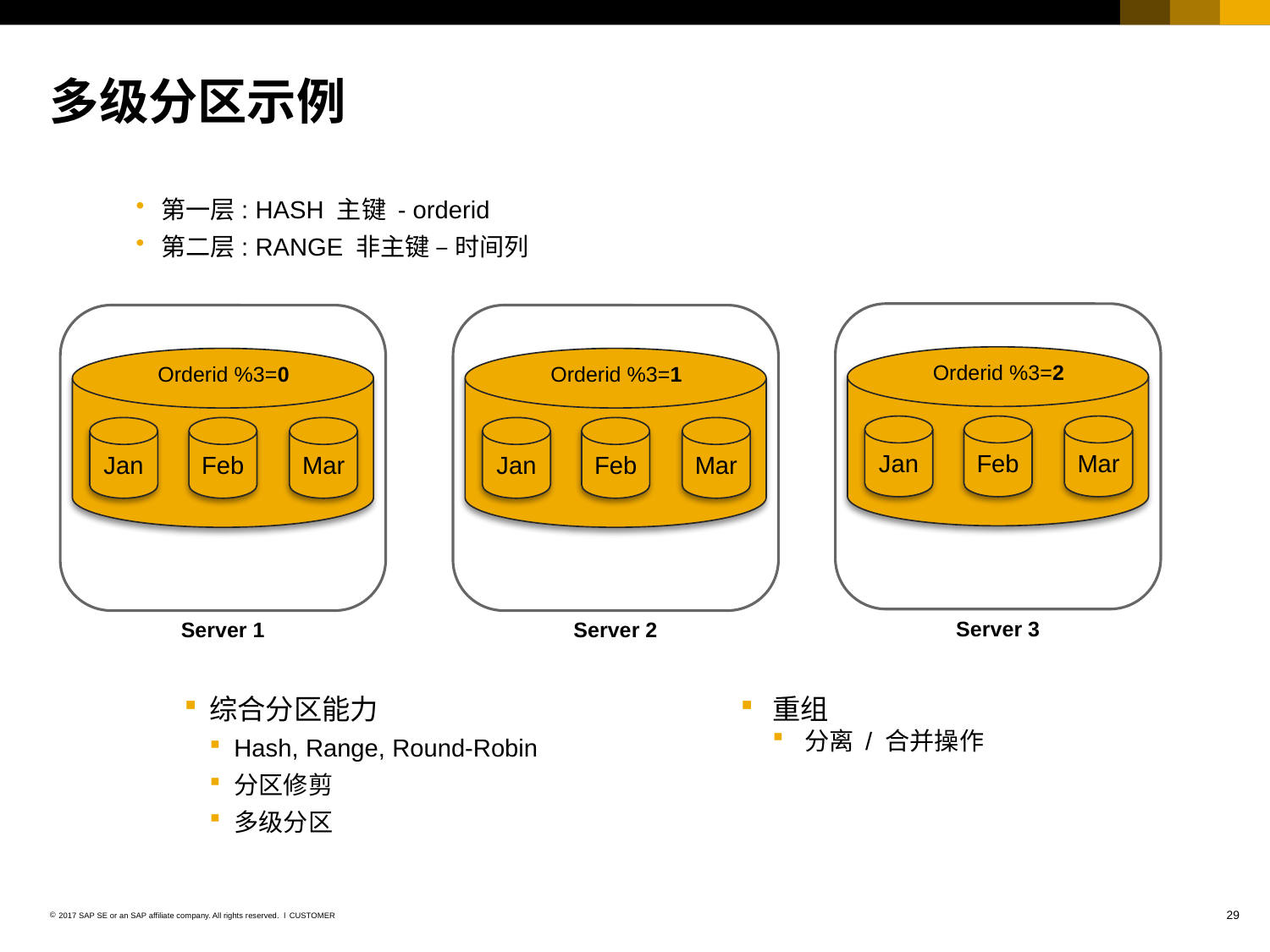

# 多级分区示例
第一层: HASH 主键 - orderid
第二层: RANGE 非主键 – 时间列

Orderid %3=2
Orderid %3=1
Orderid %3=0
Jan
Feb
Mar
Jan
Feb
Mar
Jan
Feb
Mar
Server 3
Server 2
Server 1
综合分区能力
Hash, Range, Round-Robin
分区修剪
多级分区

重组
分离 / 合并操作